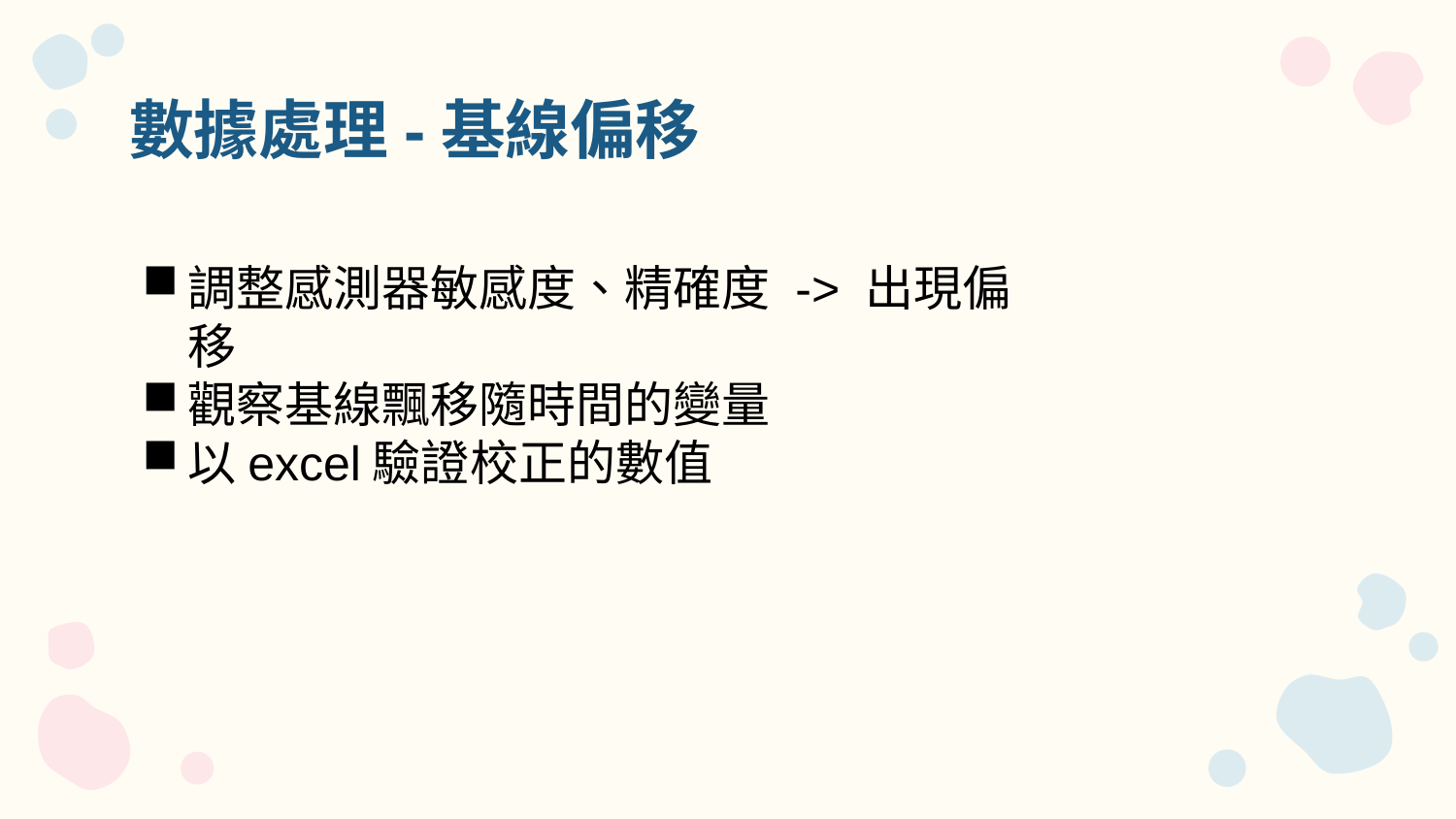

# 數據處理-基線偏移
調整感測器敏感度、精確度 -> 出現偏移
觀察基線飄移隨時間的變量
以excel驗證校正的數值